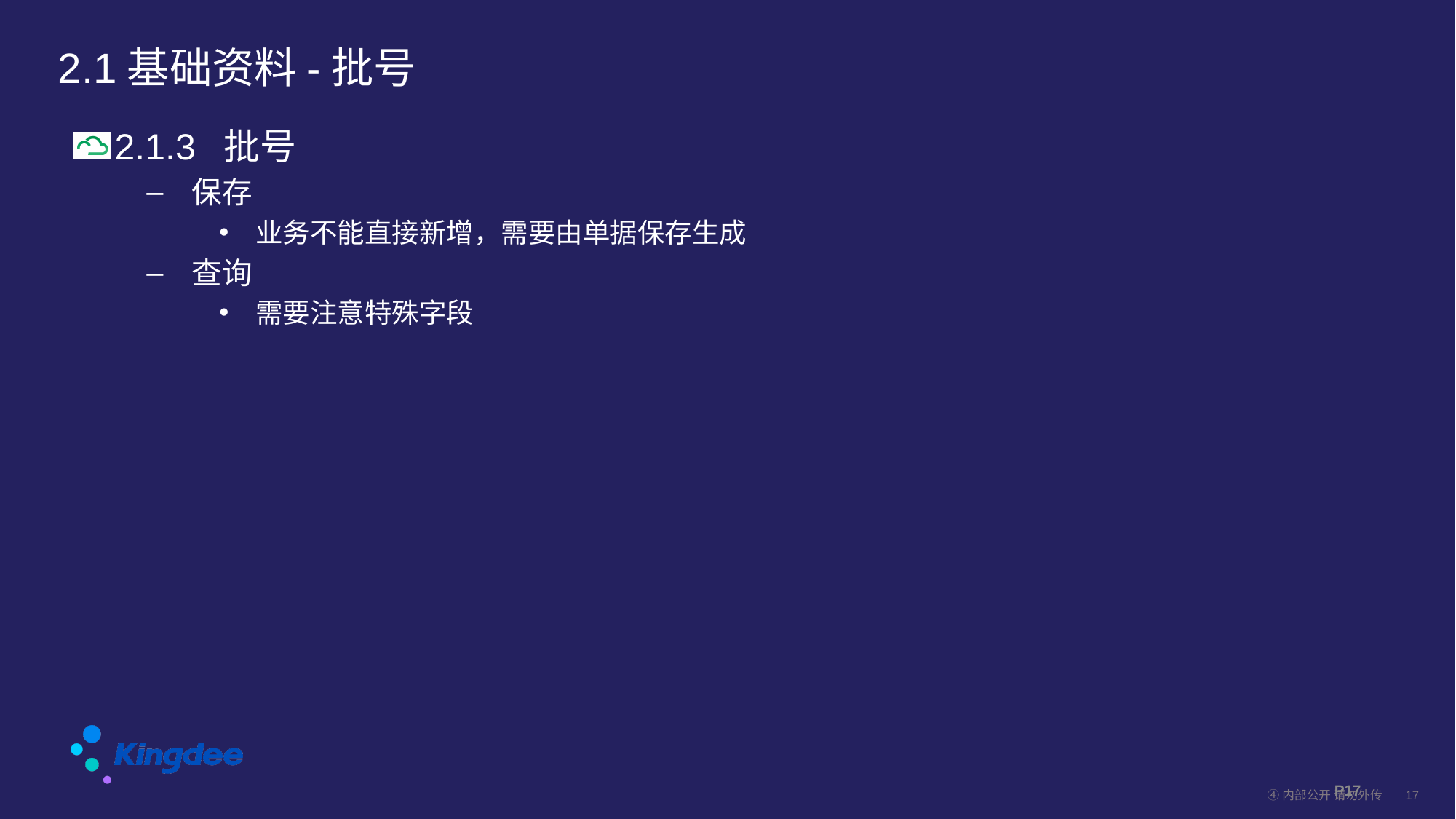

# 2.1基础资料-批号
2.1.3	批号
保存
业务不能直接新增，需要由单据保存生成
查询
需要注意特殊字段